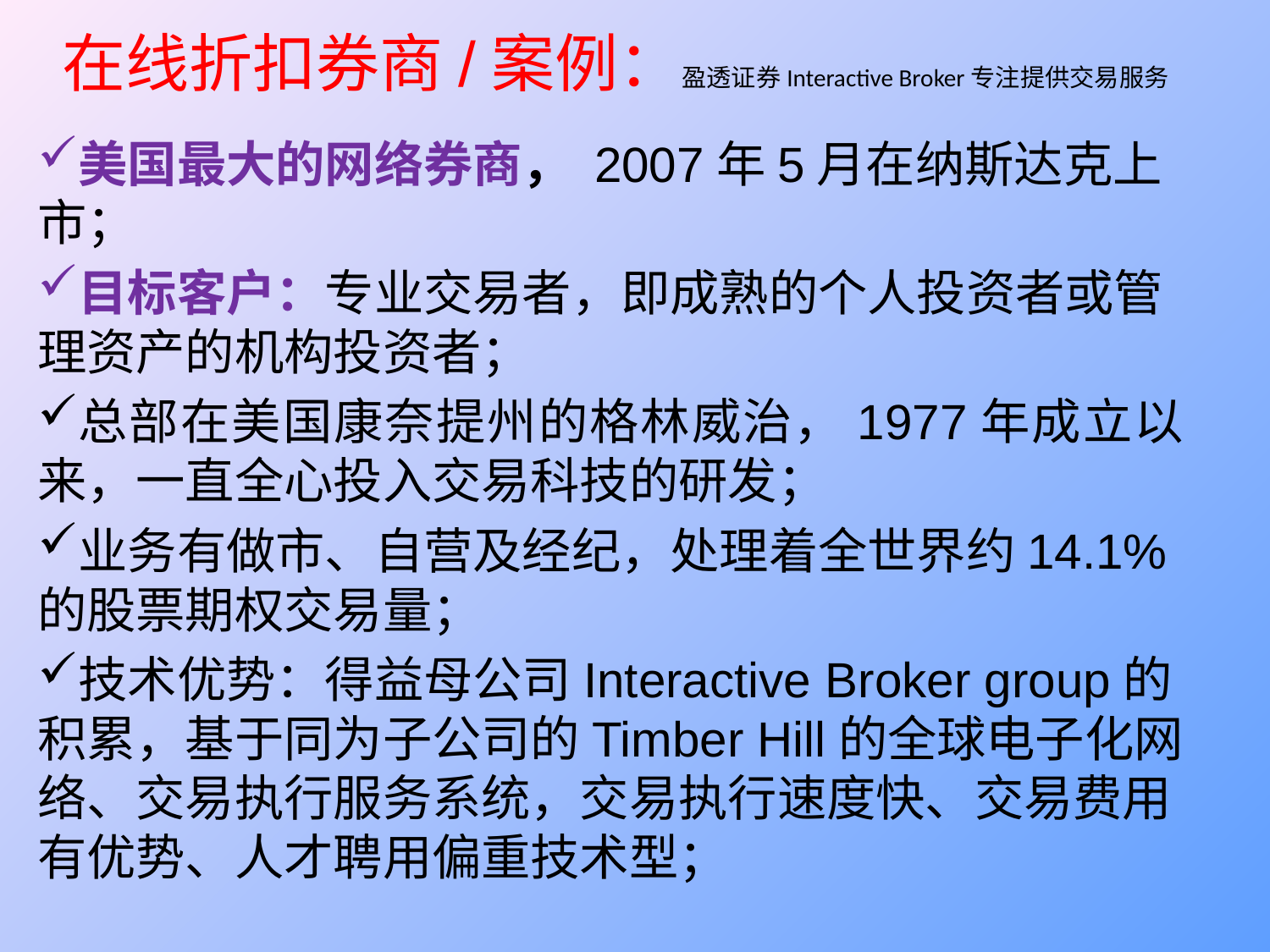

# 在线折扣券商/案例：盈透证券Interactive Broker专注提供交易服务
美国最大的网络券商， 2007年5月在纳斯达克上市；
目标客户：专业交易者，即成熟的个人投资者或管理资产的机构投资者；
总部在美国康奈提州的格林威治，1977年成立以来，一直全心投入交易科技的研发；
业务有做市、自营及经纪，处理着全世界约14.1%的股票期权交易量；
技术优势：得益母公司Interactive Broker group的积累，基于同为子公司的Timber Hill的全球电子化网络、交易执行服务系统，交易执行速度快、交易费用有优势、人才聘用偏重技术型；